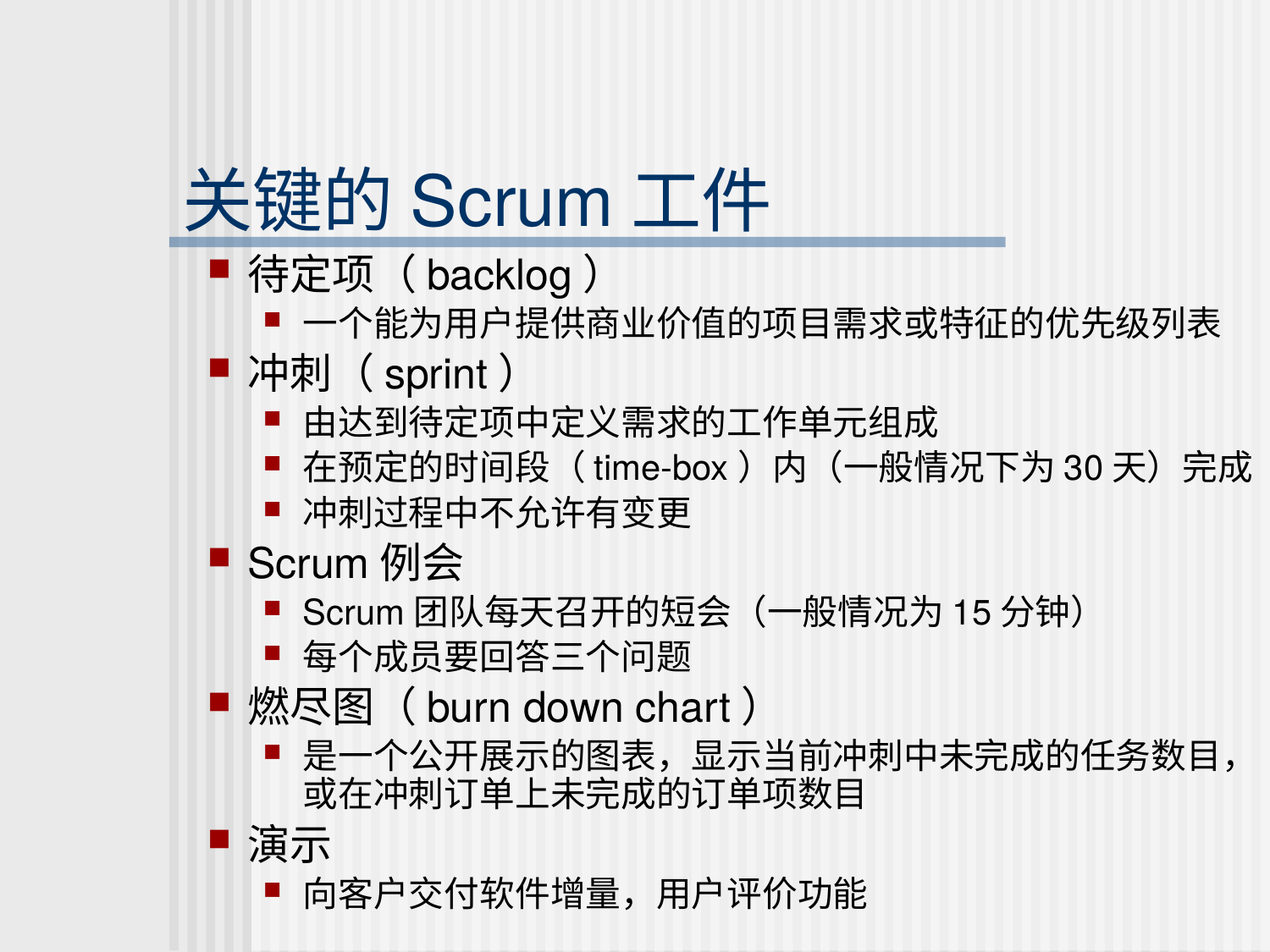

# 关键的Scrum工件
待定项（backlog）
一个能为用户提供商业价值的项目需求或特征的优先级列表
冲刺（sprint）
由达到待定项中定义需求的工作单元组成
在预定的时间段（time-box）内（一般情况下为30天）完成
冲刺过程中不允许有变更
Scrum例会
Scrum团队每天召开的短会（一般情况为15分钟）
每个成员要回答三个问题
燃尽图（burn down chart）
是一个公开展示的图表，显示当前冲刺中未完成的任务数目，或在冲刺订单上未完成的订单项数目
演示
向客户交付软件增量，用户评价功能